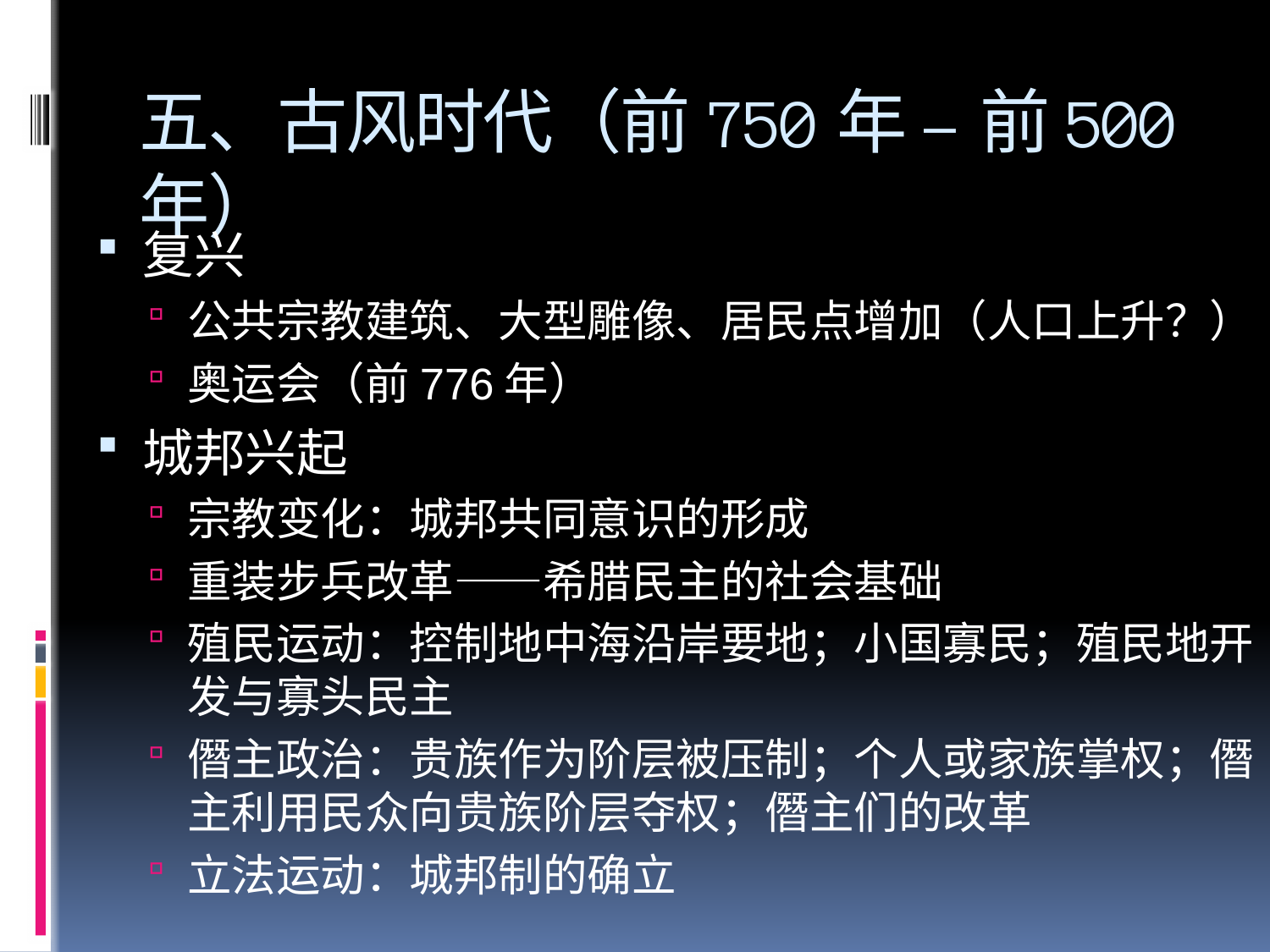

# 五、古风时代（前750年-前500年）
复兴
公共宗教建筑、大型雕像、居民点增加（人口上升？）
奥运会（前776年）
城邦兴起
宗教变化：城邦共同意识的形成
重装步兵改革——希腊民主的社会基础
殖民运动：控制地中海沿岸要地；小国寡民；殖民地开发与寡头民主
僭主政治：贵族作为阶层被压制；个人或家族掌权；僭主利用民众向贵族阶层夺权；僭主们的改革
立法运动：城邦制的确立